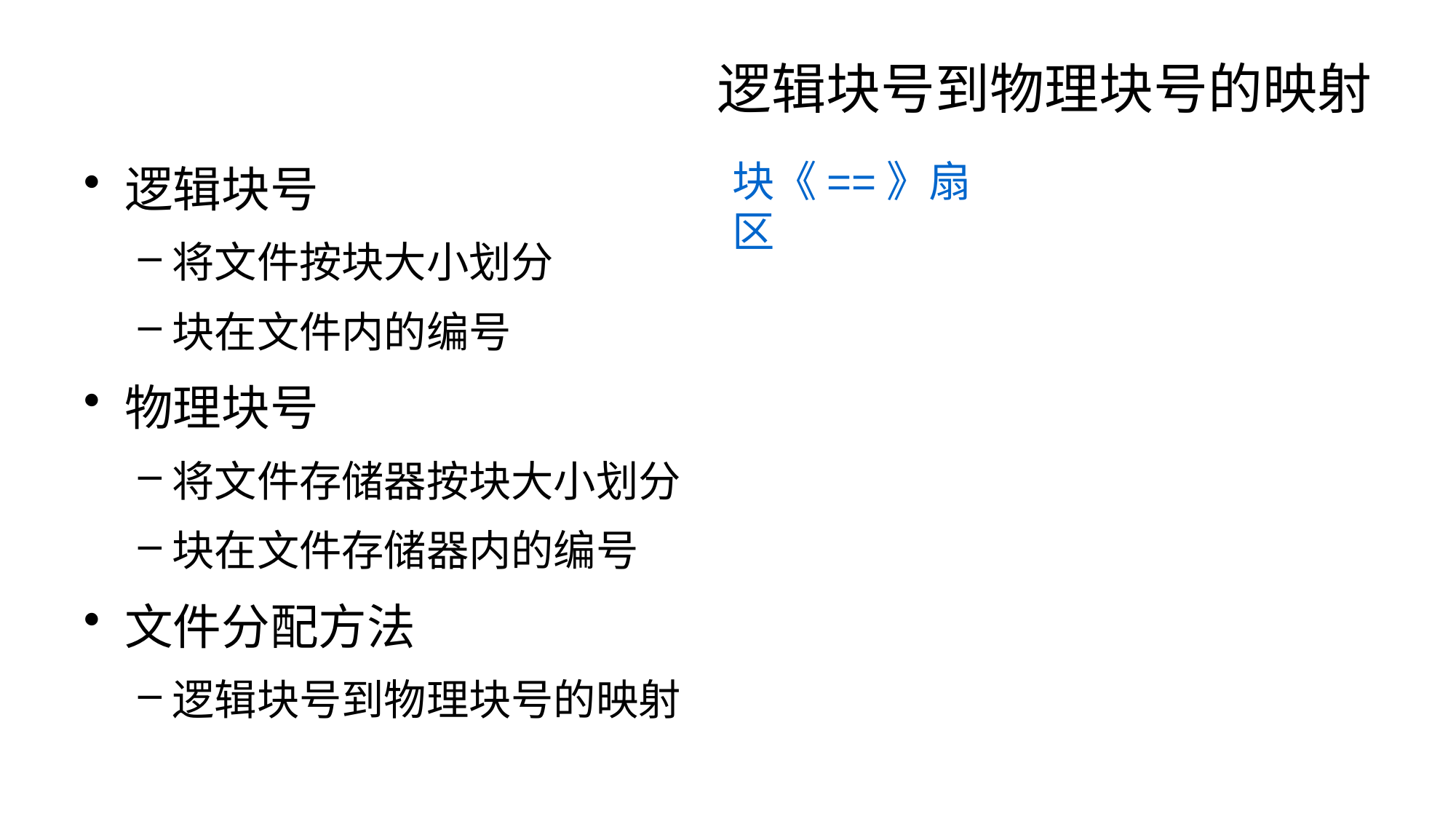

# 逻辑块号到物理块号的映射
逻辑块号
将文件按块大小划分
块在文件内的编号
物理块号
将文件存储器按块大小划分
块在文件存储器内的编号
文件分配方法
逻辑块号到物理块号的映射
块《==》扇区